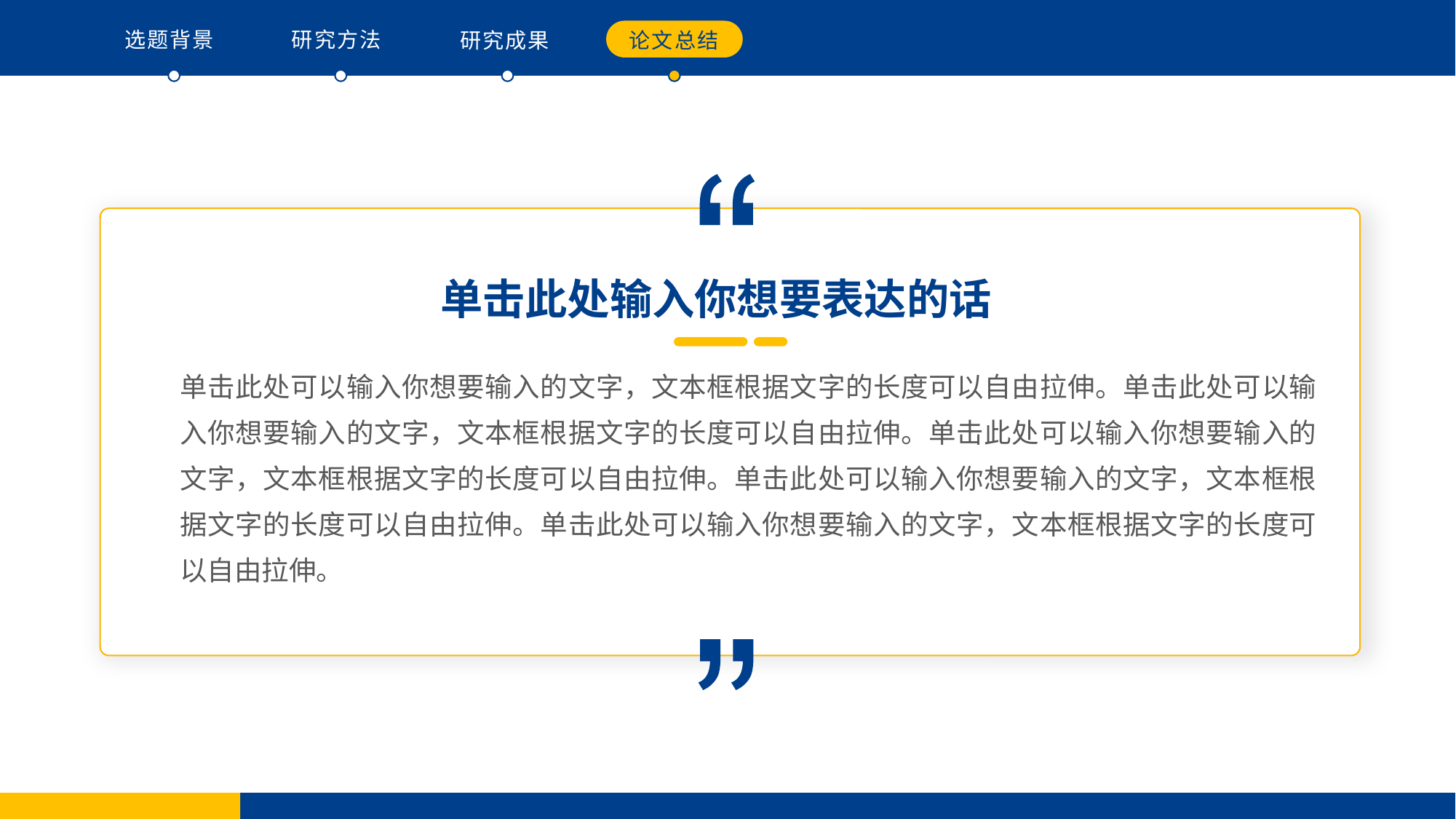

选题背景
研究方法
研究成果
论文总结

单击此处输入你想要表达的话

单击此处可以输入你想要输入的文字，文本框根据文字的长度可以自由拉伸。单击此处可以输入你想要输入的文字，文本框根据文字的长度可以自由拉伸。单击此处可以输入你想要输入的文字，文本框根据文字的长度可以自由拉伸。单击此处可以输入你想要输入的文字，文本框根据文字的长度可以自由拉伸。单击此处可以输入你想要输入的文字，文本框根据文字的长度可以自由拉伸。